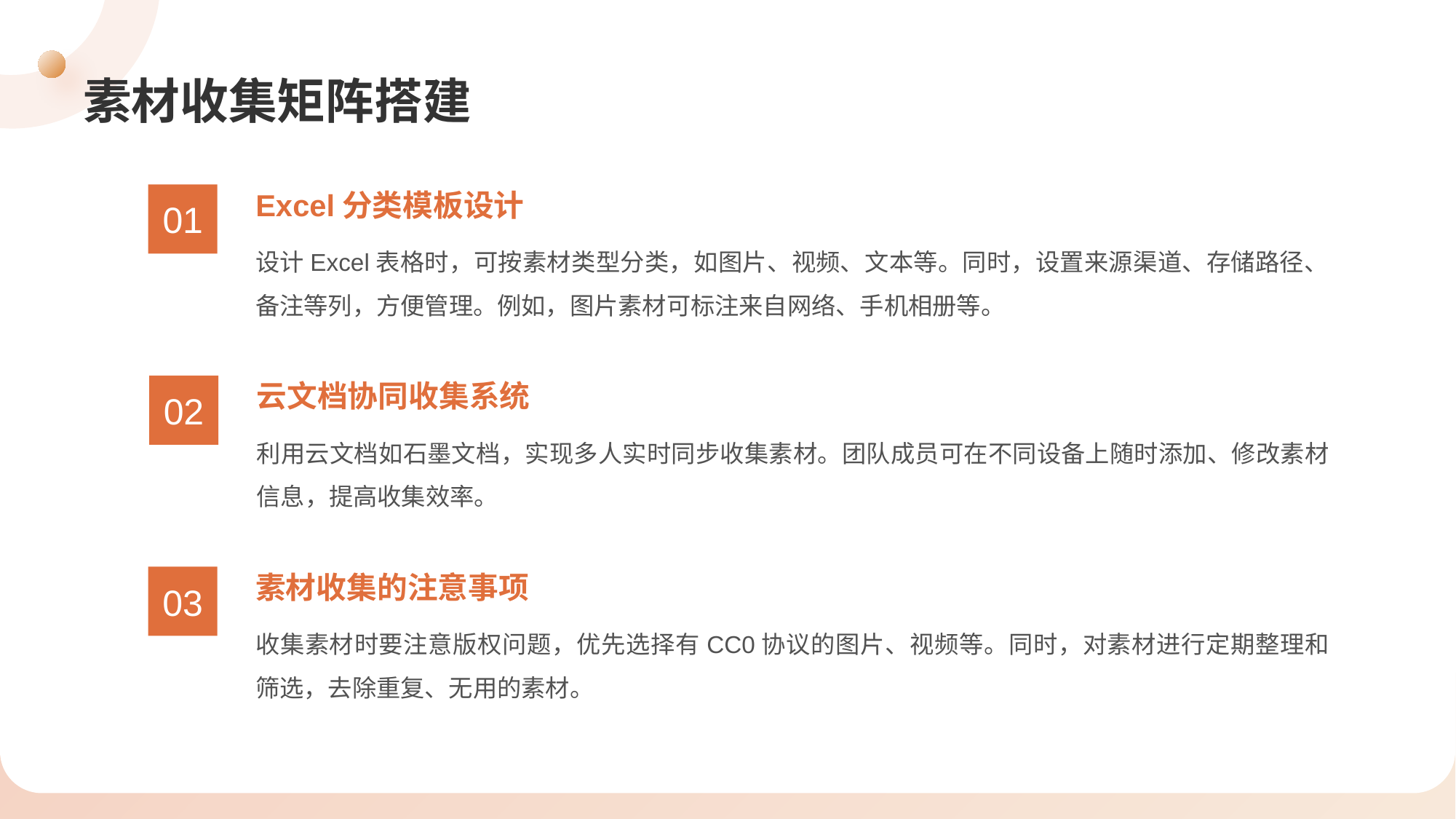

# 素材收集矩阵搭建
Excel分类模板设计
01
设计Excel表格时，可按素材类型分类，如图片、视频、文本等。同时，设置来源渠道、存储路径、备注等列，方便管理。例如，图片素材可标注来自网络、手机相册等。
云文档协同收集系统
02
利用云文档如石墨文档，实现多人实时同步收集素材。团队成员可在不同设备上随时添加、修改素材信息，提高收集效率。
素材收集的注意事项
03
收集素材时要注意版权问题，优先选择有CC0协议的图片、视频等。同时，对素材进行定期整理和筛选，去除重复、无用的素材。